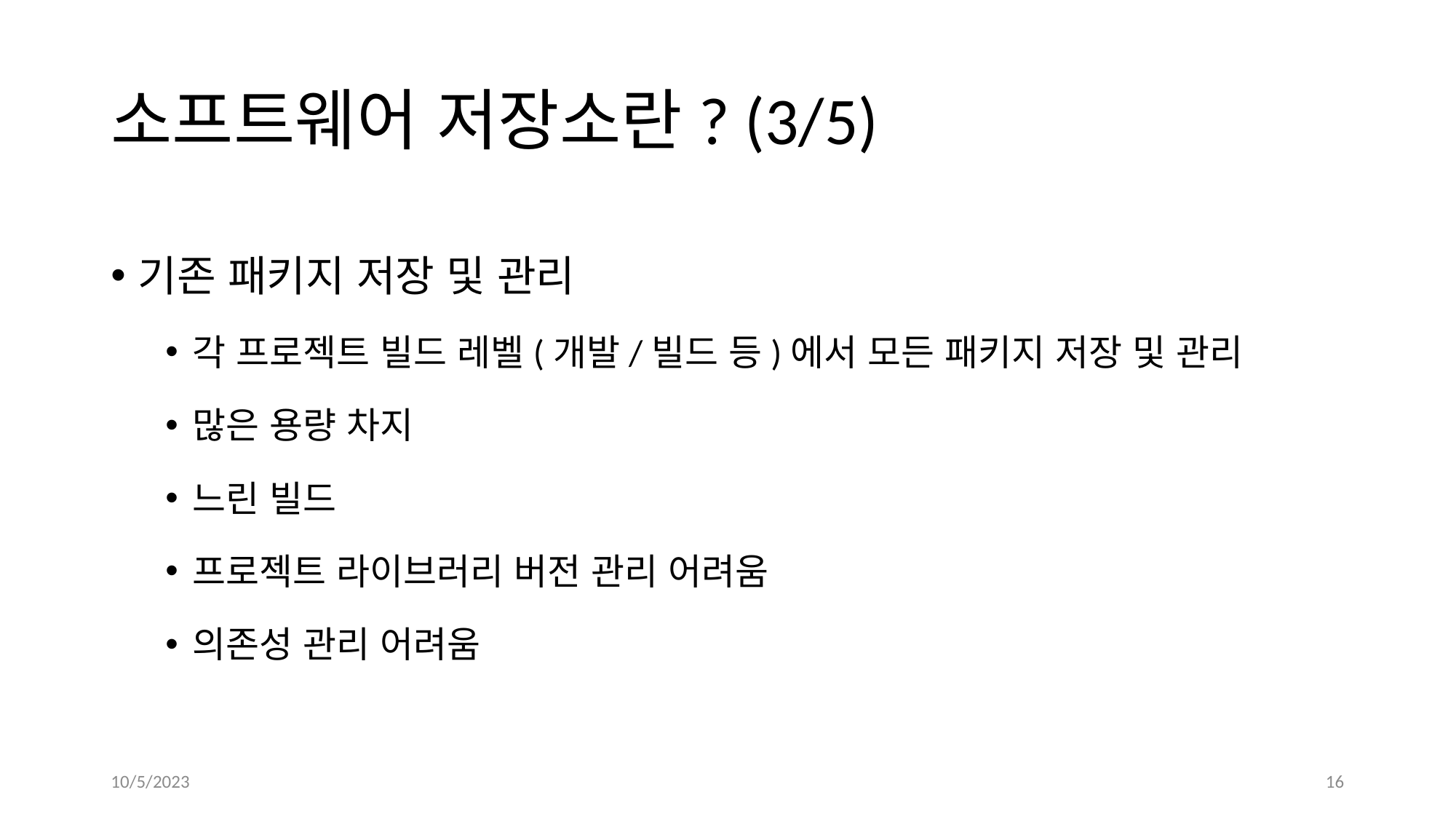

# 소프트웨어 저장소란? (3/5)
기존 패키지 저장 및 관리
각 프로젝트 빌드 레벨(개발/빌드 등)에서 모든 패키지 저장 및 관리
많은 용량 차지
느린 빌드
프로젝트 라이브러리 버전 관리 어려움
의존성 관리 어려움
10/5/2023
16